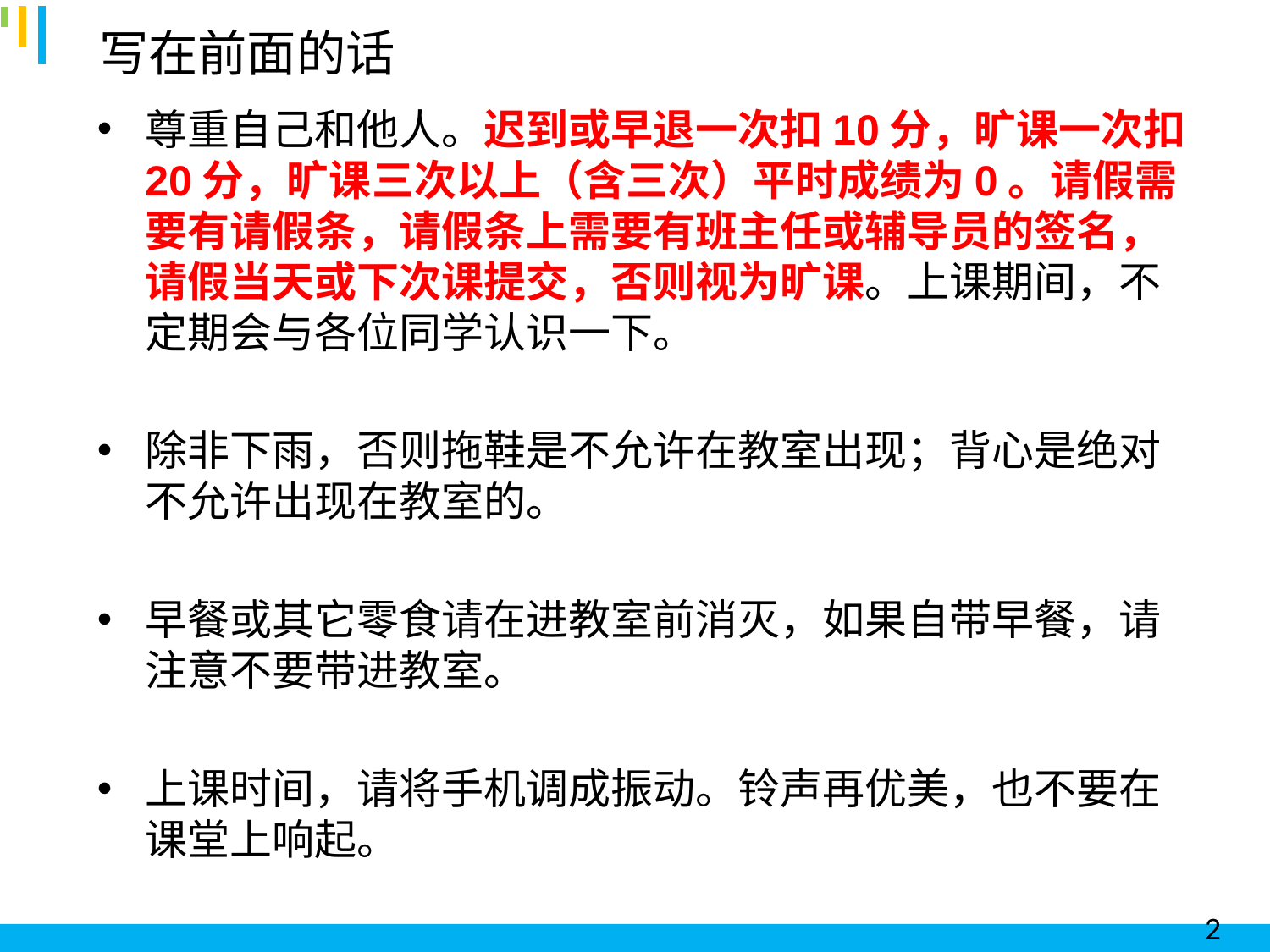

写在前面的话
尊重自己和他人。迟到或早退一次扣10分，旷课一次扣20分，旷课三次以上（含三次）平时成绩为0。请假需要有请假条，请假条上需要有班主任或辅导员的签名，请假当天或下次课提交，否则视为旷课。上课期间，不定期会与各位同学认识一下。

除非下雨，否则拖鞋是不允许在教室出现；背心是绝对不允许出现在教室的。

早餐或其它零食请在进教室前消灭，如果自带早餐，请注意不要带进教室。

上课时间，请将手机调成振动。铃声再优美，也不要在课堂上响起。
2